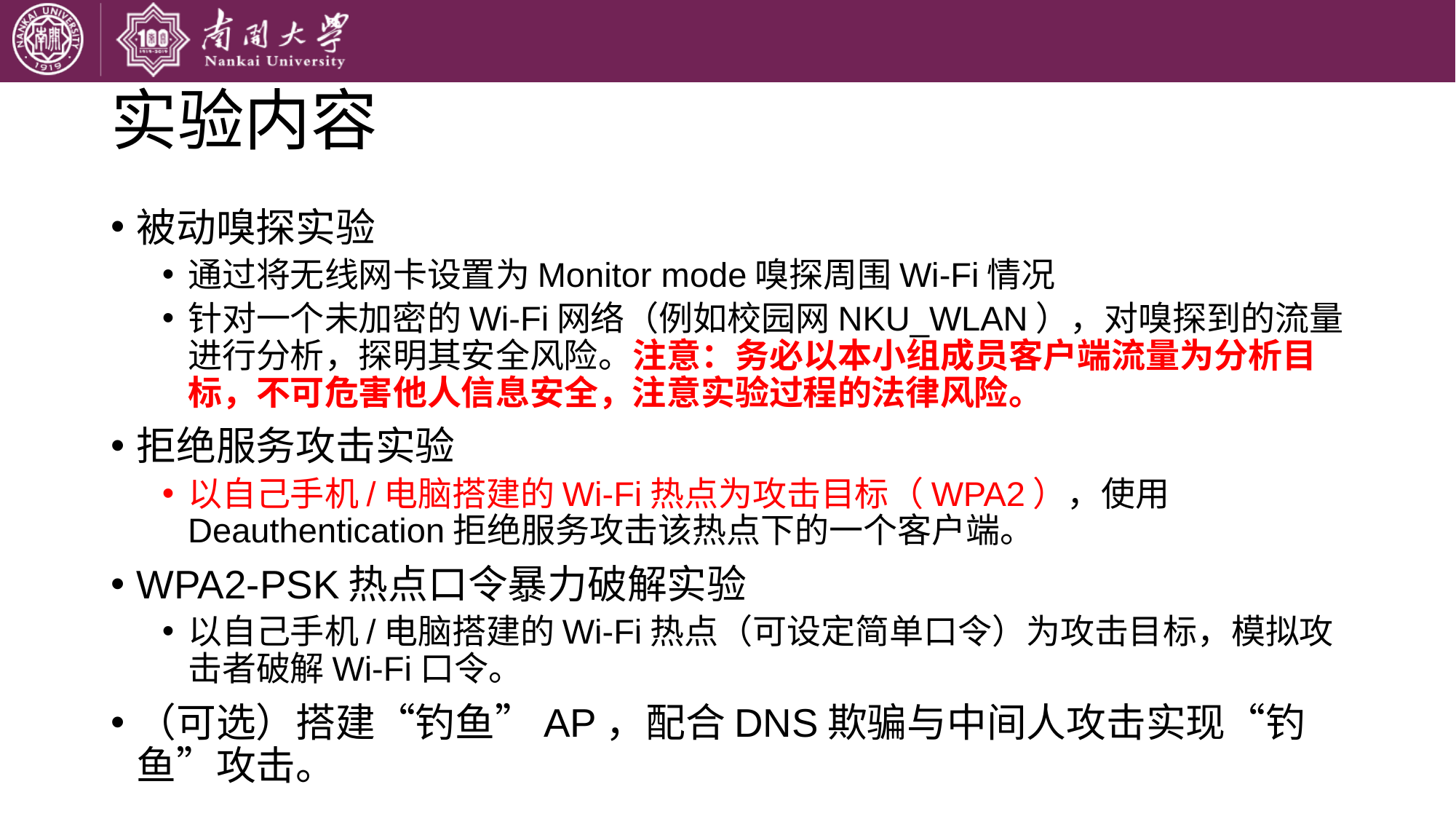

# 实验内容
被动嗅探实验
通过将无线网卡设置为Monitor mode嗅探周围Wi-Fi情况
针对一个未加密的Wi-Fi网络（例如校园网NKU_WLAN），对嗅探到的流量进行分析，探明其安全风险。注意：务必以本小组成员客户端流量为分析目标，不可危害他人信息安全，注意实验过程的法律风险。
拒绝服务攻击实验
以自己手机/电脑搭建的Wi-Fi热点为攻击目标（WPA2），使用Deauthentication拒绝服务攻击该热点下的一个客户端。
WPA2-PSK热点口令暴力破解实验
以自己手机/电脑搭建的Wi-Fi热点（可设定简单口令）为攻击目标，模拟攻击者破解Wi-Fi口令。
（可选）搭建“钓鱼”AP，配合DNS欺骗与中间人攻击实现“钓鱼”攻击。